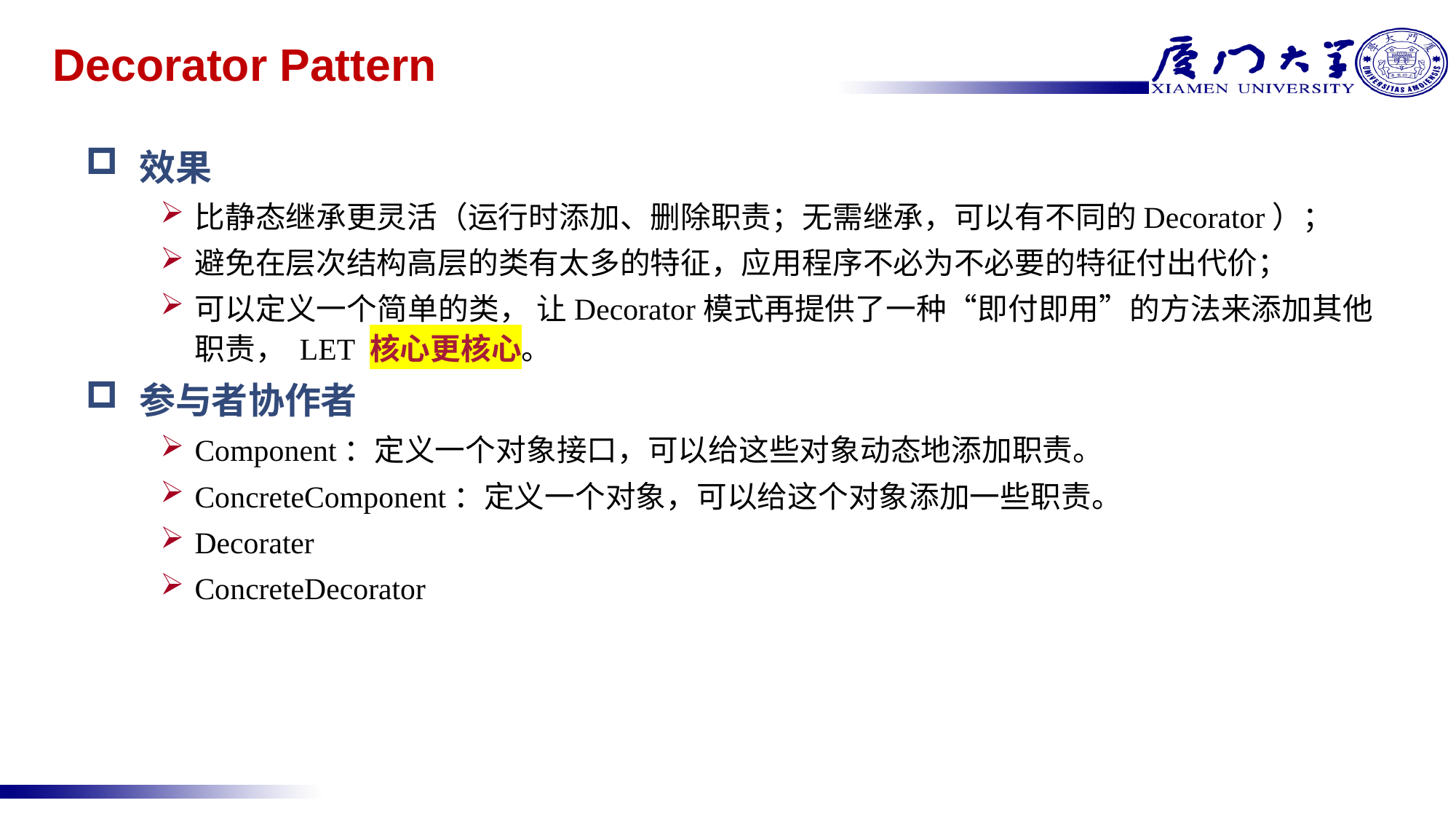

# Decorator Pattern
效果
比静态继承更灵活（运行时添加、删除职责；无需继承，可以有不同的Decorator）；
避免在层次结构高层的类有太多的特征，应用程序不必为不必要的特征付出代价；
可以定义一个简单的类， 让Decorator模式再提供了一种“即付即用”的方法来添加其他职责， LET 核心更核心。
参与者协作者
Component：定义一个对象接口，可以给这些对象动态地添加职责。
ConcreteComponent：定义一个对象，可以给这个对象添加一些职责。
Decorater
ConcreteDecorator